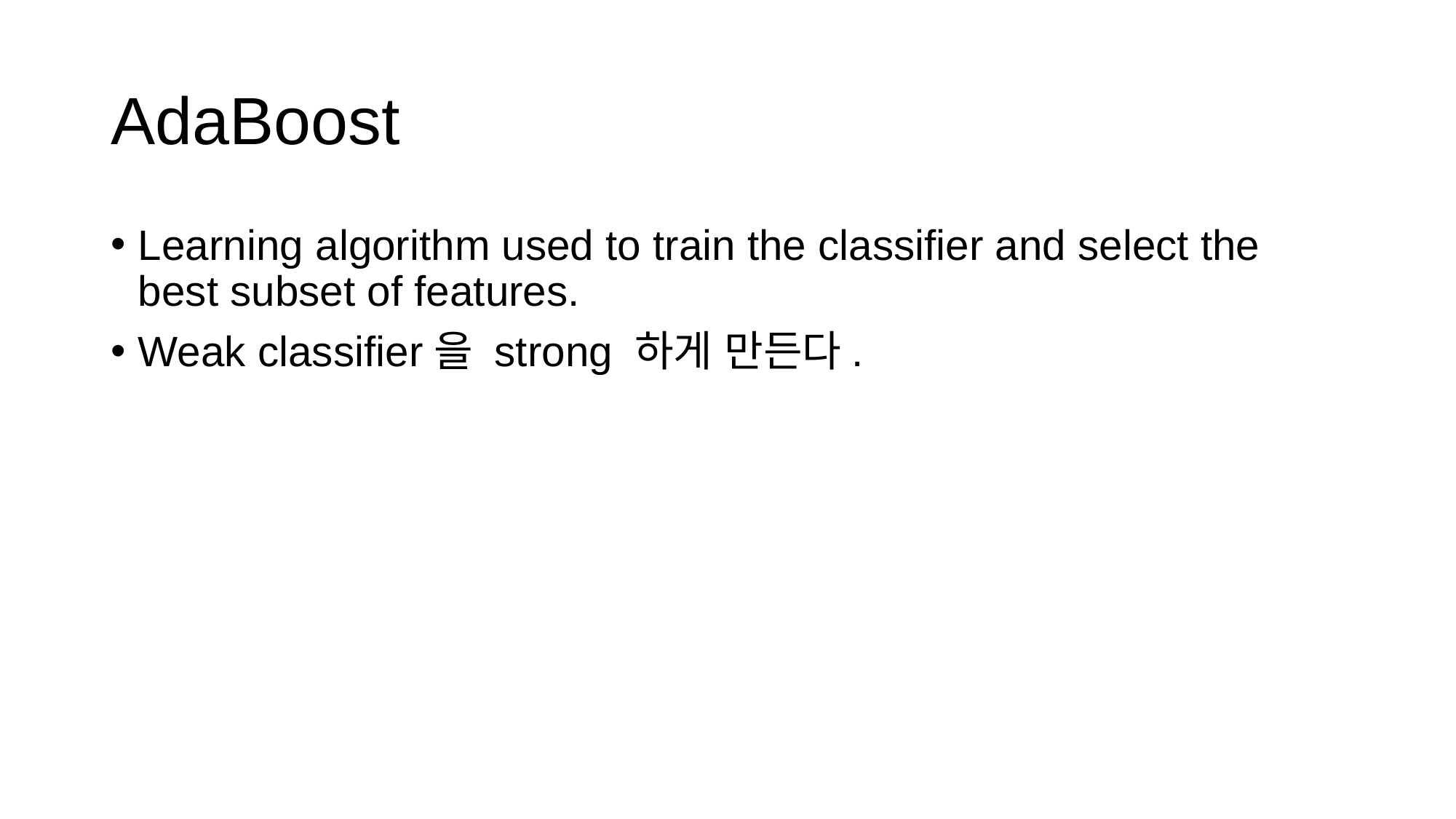

# AdaBoost
Learning algorithm used to train the classifier and select the best subset of features.
Weak classifier을 strong 하게 만든다.